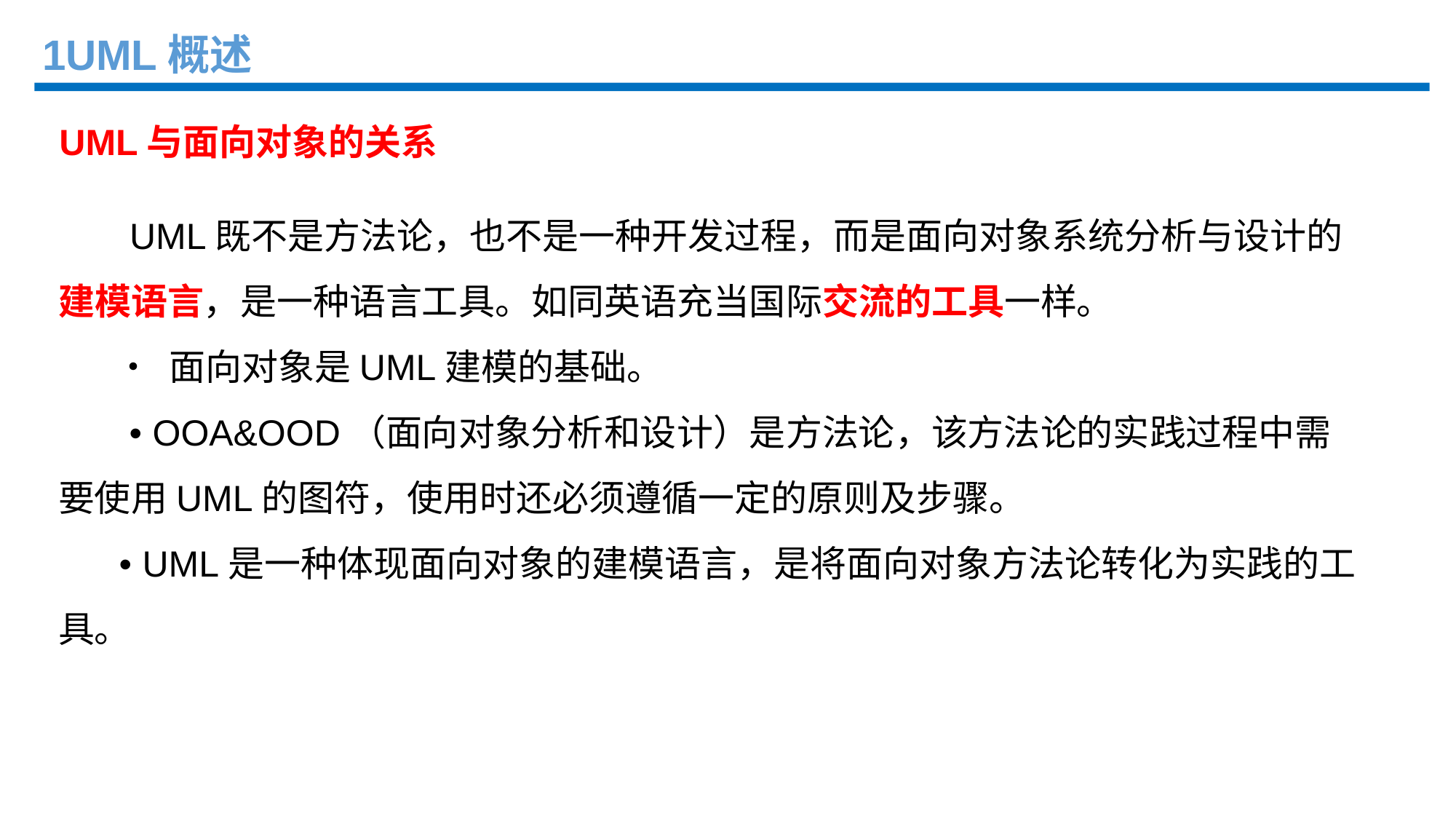

1UML概述
UML与面向对象的关系
       UML既不是方法论，也不是一种开发过程，而是面向对象系统分析与设计的建模语言，是一种语言工具。如同英语充当国际交流的工具一样。
       • 面向对象是UML建模的基础。
       • OOA&OOD（面向对象分析和设计）是方法论，该方法论的实践过程中需要使用UML的图符，使用时还必须遵循一定的原则及步骤。
      • UML是一种体现面向对象的建模语言，是将面向对象方法论转化为实践的工具。